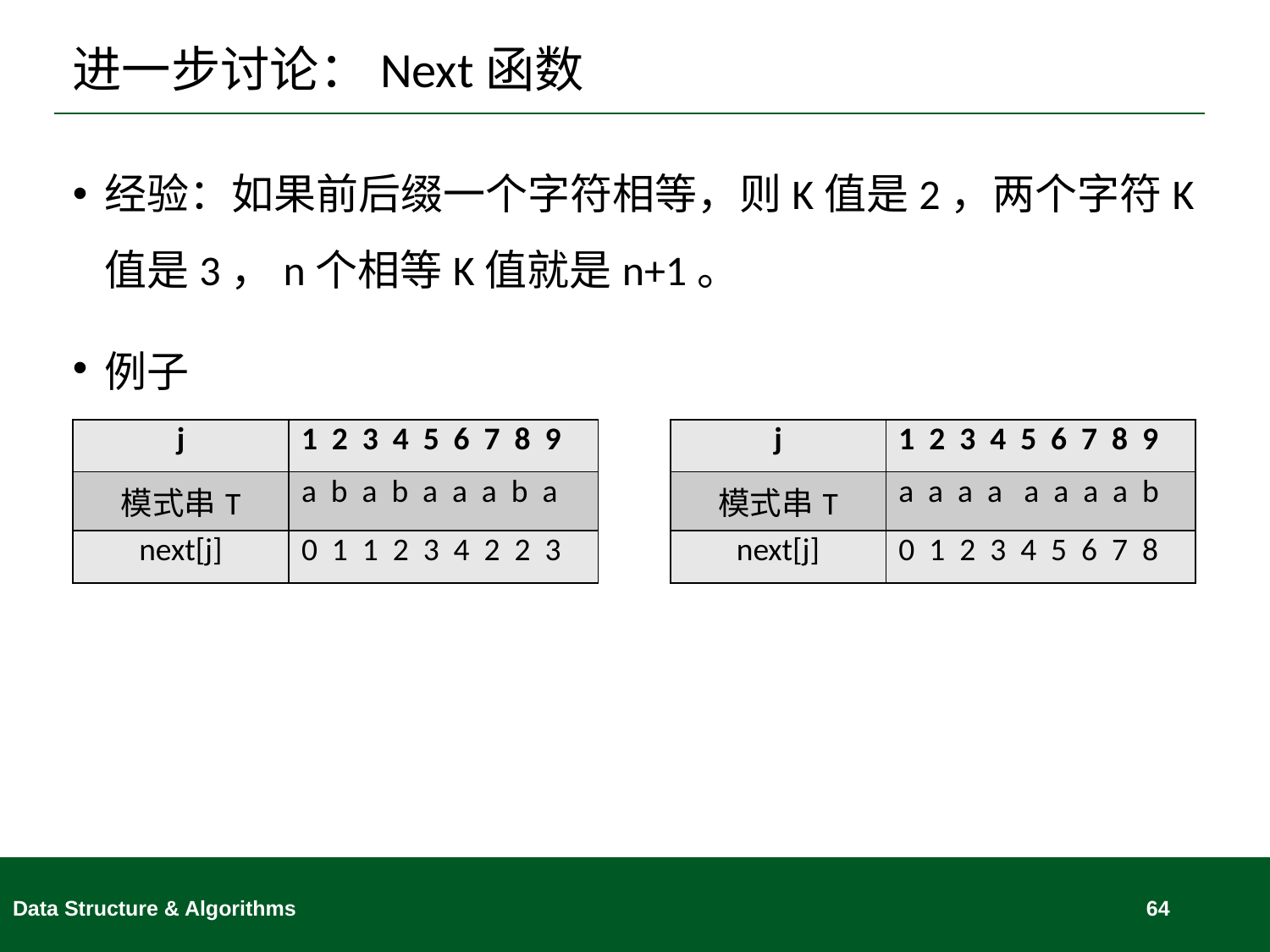

# 进一步讨论：Next函数
经验：如果前后缀一个字符相等，则K值是2，两个字符K值是3，n个相等K值就是n+1。

例子

| j | 1 2 3 4 5 6 7 8 9 |
| --- | --- |
| 模式串T | a b a b a a a b a |
| next[j] | 0 1 1 2 3 4 2 2 3 |
| j | 1 2 3 4 5 6 7 8 9 |
| --- | --- |
| 模式串T | a a a a a a a a b |
| next[j] | 0 1 2 3 4 5 6 7 8 |
Data Structure & Algorithms
64